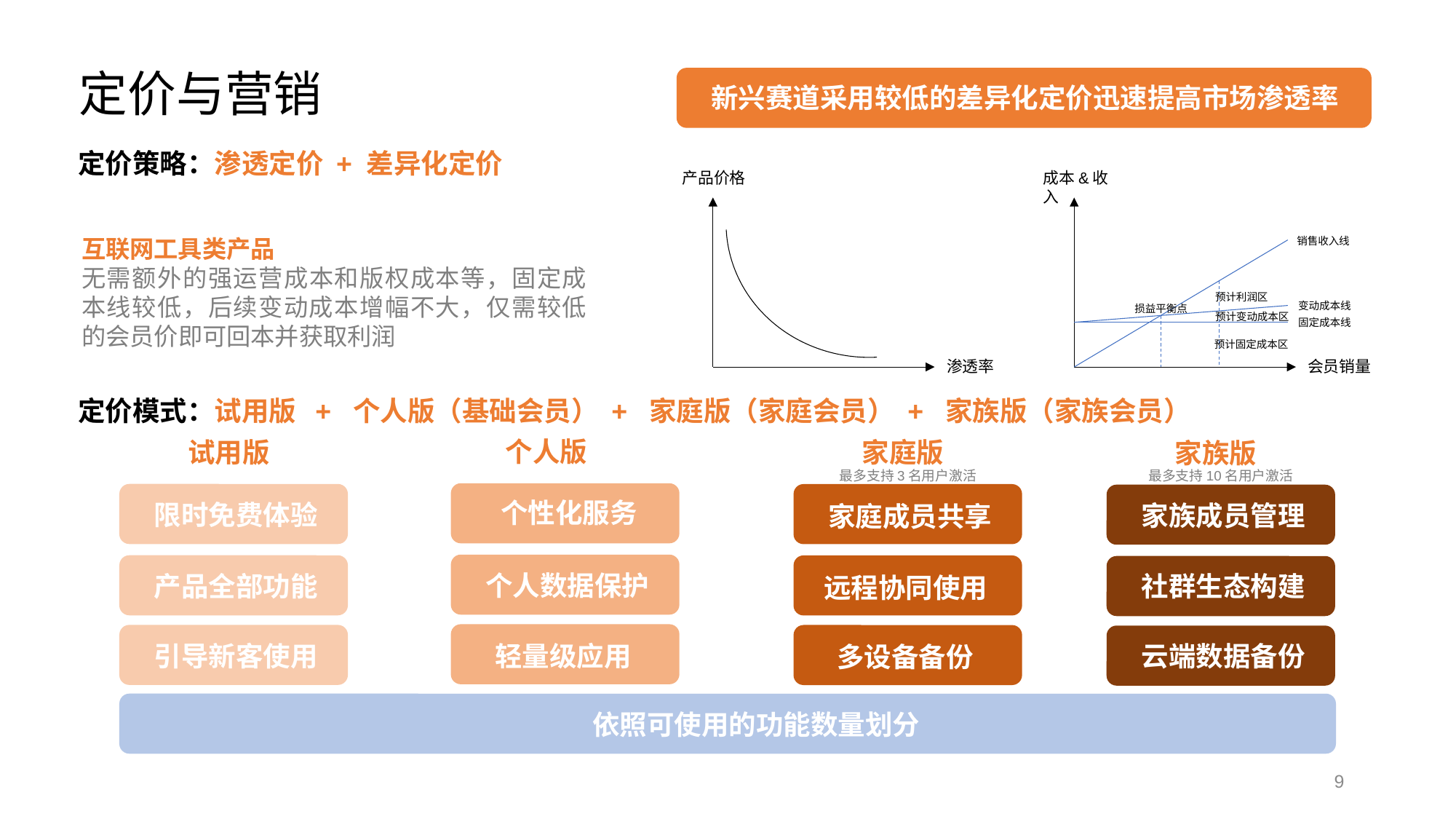

定价与营销

新兴赛道采用较低的差异化定价迅速提高市场渗透率

产品价格
成本&收入
销售收入线
预计利润区
变动成本线
损益平衡点
预计变动成本区
固定成本线
预计固定成本区
渗透率
会员销量
定价策略：渗透定价 + 差异化定价
互联网工具类产品
无需额外的强运营成本和版权成本等，固定成本线较低，后续变动成本增幅不大，仅需较低的会员价即可回本并获取利润
定价模式：试用版  +  个人版（基础会员） +  家庭版（家庭会员） +  家族版（家族会员）
个人版
试用版
家庭版
家族版
最多支持3名用户激活
最多支持10名用户激活

个性化服务
限时免费体验
家族成员管理
家庭成员共享

个人数据保护
社群生态构建
产品全部功能
远程协同使用

云端数据备份
轻量级应用
引导新客使用
多设备备份

依照可使用的功能数量划分
9